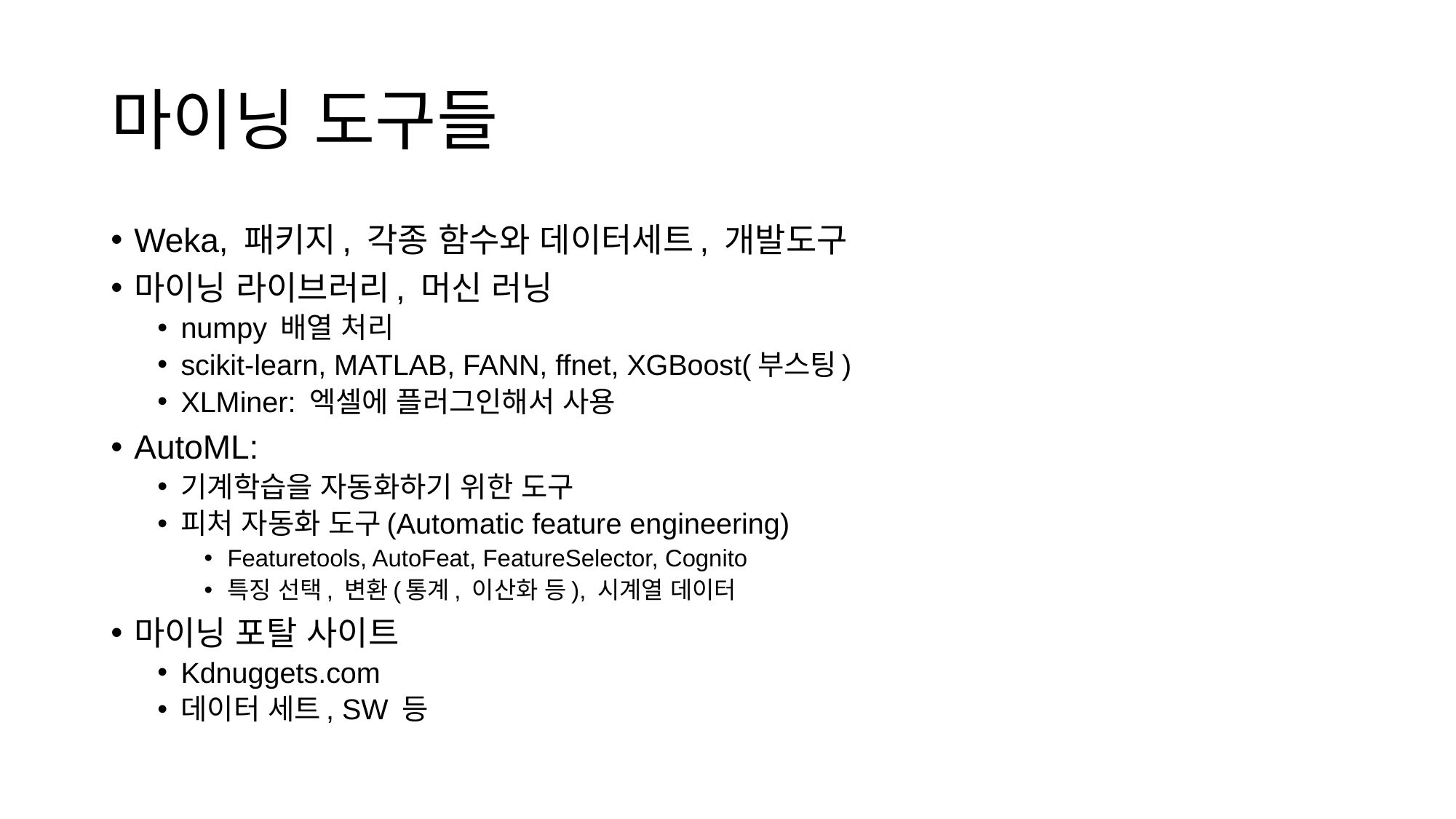

# 마이닝 도구들
Weka, 패키지, 각종 함수와 데이터세트, 개발도구
마이닝 라이브러리, 머신 러닝
numpy 배열 처리
scikit-learn, MATLAB, FANN, ffnet, XGBoost(부스팅)
XLMiner: 엑셀에 플러그인해서 사용
AutoML:
기계학습을 자동화하기 위한 도구
피처 자동화 도구(Automatic feature engineering)
Featuretools, AutoFeat, FeatureSelector, Cognito
특징 선택, 변환(통계, 이산화 등), 시계열 데이터
마이닝 포탈 사이트
Kdnuggets.com
데이터 세트, SW 등